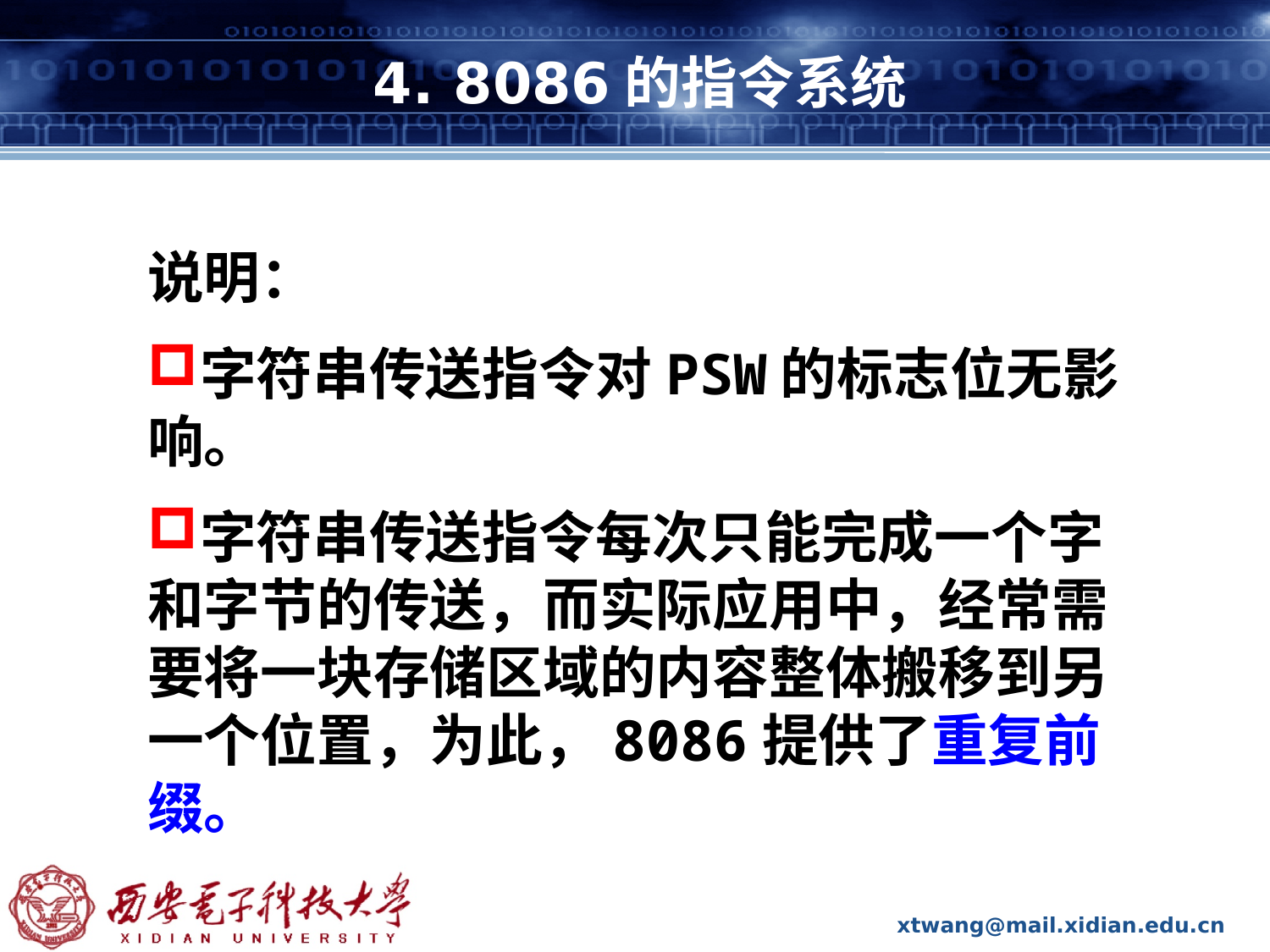

# 4. 8086的指令系统
说明：
字符串传送指令对PSW的标志位无影响。
字符串传送指令每次只能完成一个字和字节的传送，而实际应用中，经常需要将一块存储区域的内容整体搬移到另一个位置，为此，8086提供了重复前缀。